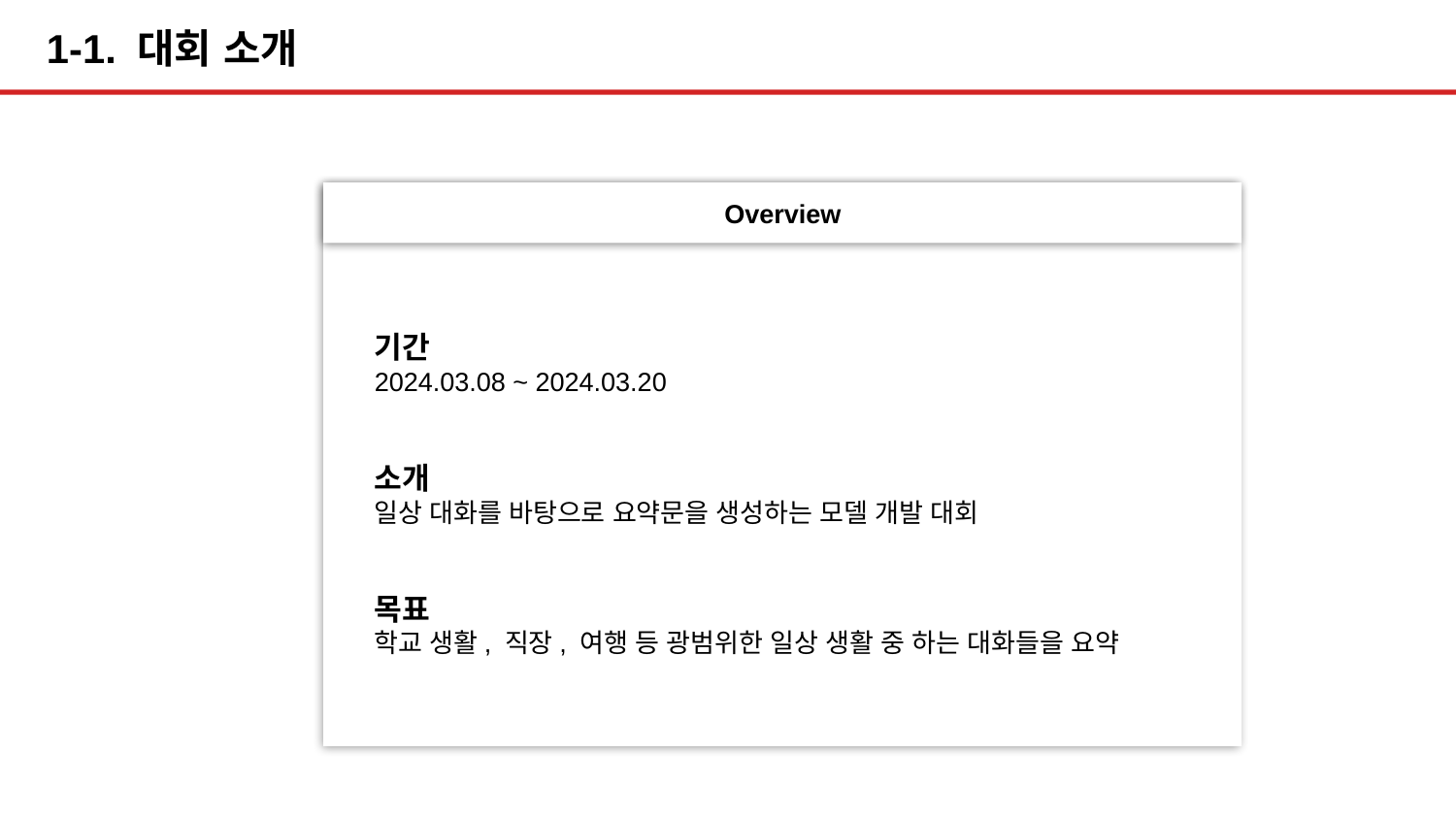

# 1-1. 대회 소개

Overview
기간
2024.03.08 ~ 2024.03.20

소개
일상 대화를 바탕으로 요약문을 생성하는 모델 개발 대회

목표
학교 생활, 직장, 여행 등 광범위한 일상 생활 중 하는 대화들을 요약